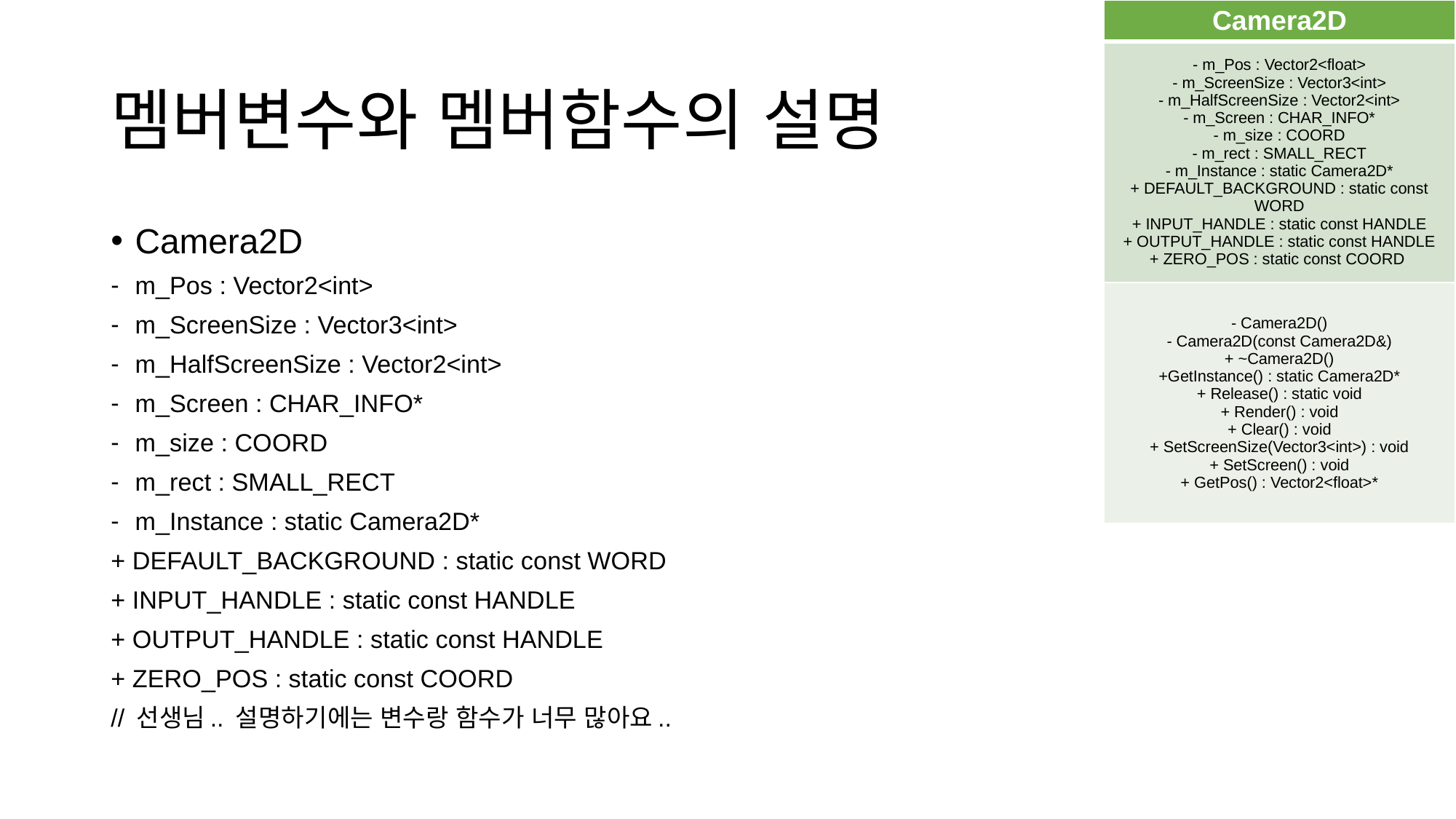

| Camera2D |
| --- |
| - m\_Pos : Vector2<float> - m\_ScreenSize : Vector3<int> - m\_HalfScreenSize : Vector2<int> - m\_Screen : CHAR\_INFO\* - m\_size : COORD - m\_rect : SMALL\_RECT - m\_Instance : static Camera2D\* + DEFAULT\_BACKGROUND : static const WORD + INPUT\_HANDLE : static const HANDLE + OUTPUT\_HANDLE : static const HANDLE + ZERO\_POS : static const COORD |
| - Camera2D() - Camera2D(const Camera2D&) + ~Camera2D() +GetInstance() : static Camera2D\* + Release() : static void + Render() : void + Clear() : void + SetScreenSize(Vector3<int>) : void + SetScreen() : void + GetPos() : Vector2<float>\* |
# 멤버변수와 멤버함수의 설명
Camera2D
m_Pos : Vector2<int>
m_ScreenSize : Vector3<int>
m_HalfScreenSize : Vector2<int>
m_Screen : CHAR_INFO*
m_size : COORD
m_rect : SMALL_RECT
m_Instance : static Camera2D*
+ DEFAULT_BACKGROUND : static const WORD
+ INPUT_HANDLE : static const HANDLE
+ OUTPUT_HANDLE : static const HANDLE
+ ZERO_POS : static const COORD
// 선생님.. 설명하기에는 변수랑 함수가 너무 많아요..